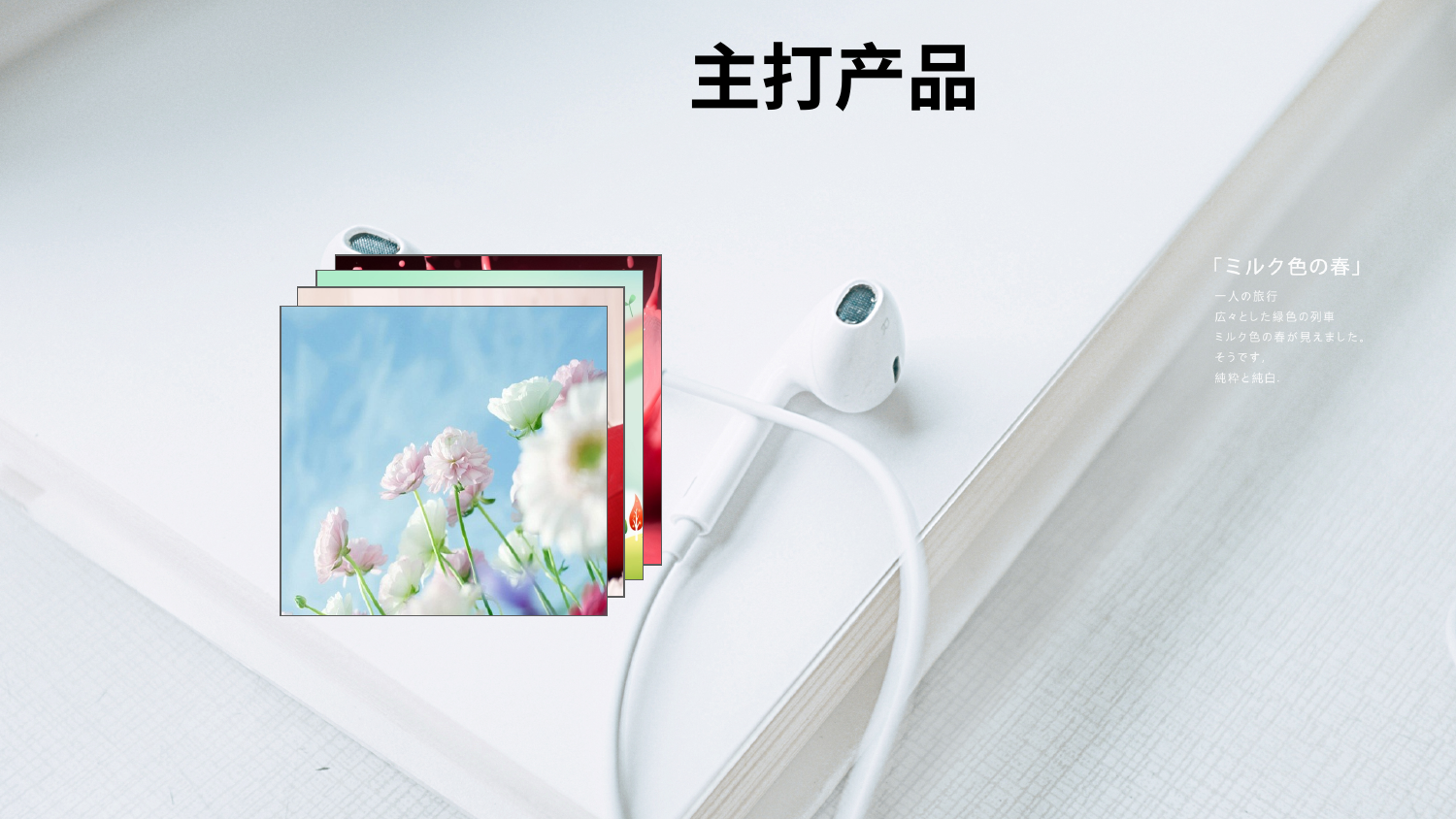

●图片2的说明文字
●图片2的说明文字
●图片2的说明文字
●图片2的说明文字
●图片2的说明文字
●图片1的说明文字
●图片1的说明文字
●图片1的说明文字
●图片1的说明文字
●图片1的说明文字
主打产品

●图片3的说明文字
●图片3的说明文字
●图片3的说明文字
●图片3的说明文字
●图片3的说明文字
●图片4的说明文字
●图片4的说明文字
●图片4的说明文字
●图片4的说明文字
●图片4的说明文字